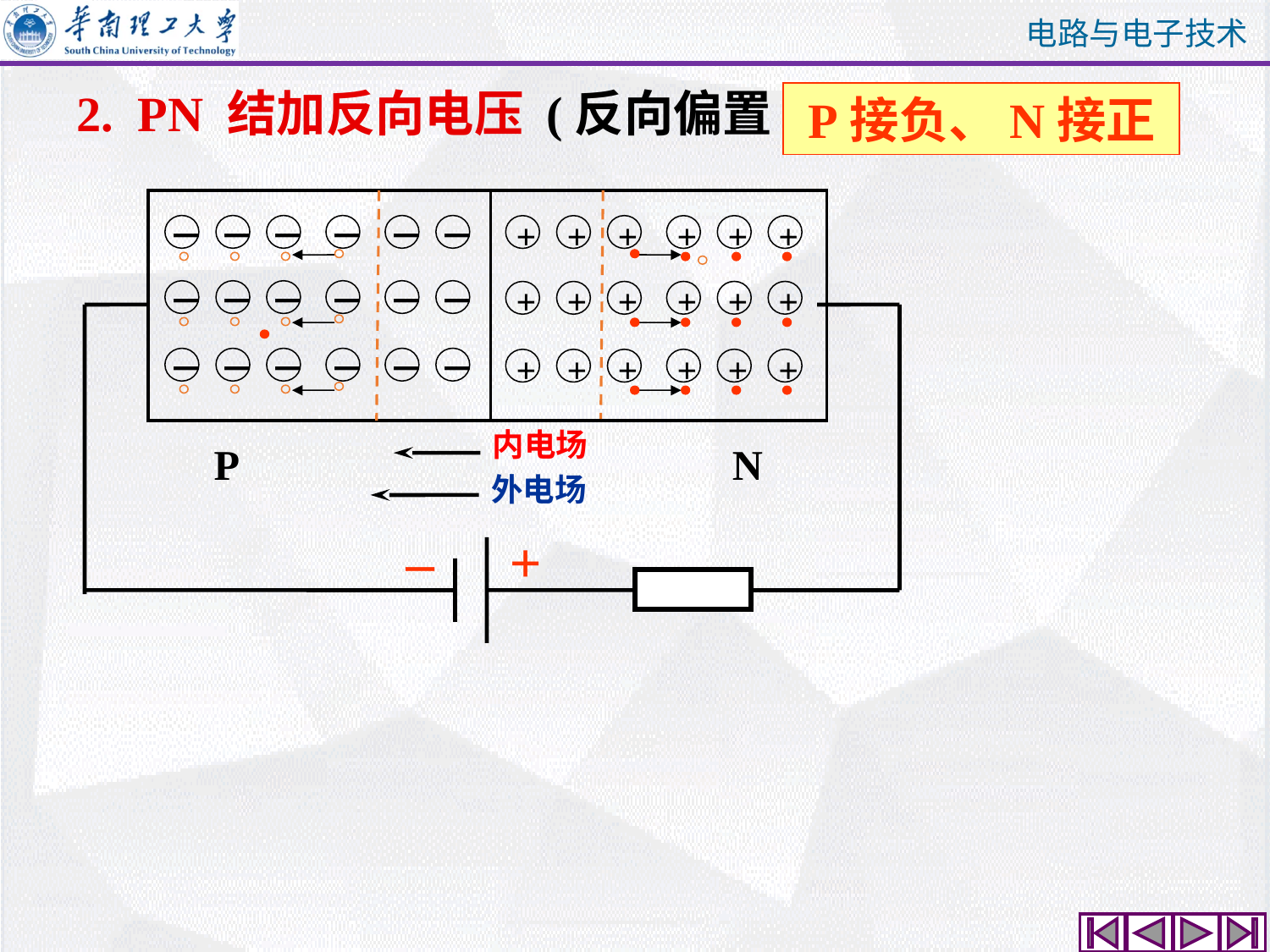

# 2.  PN 结加反向电压 (反向偏置)
 P接负、N接正

－

－
－
－

－
－
－

－
－
－

－

－

－

－

－

－

－

－

+

+

+

+

+

+

+
+

+

+

+

+

+

+

+

+

+

+

内电场

P
N

–
+

外电场